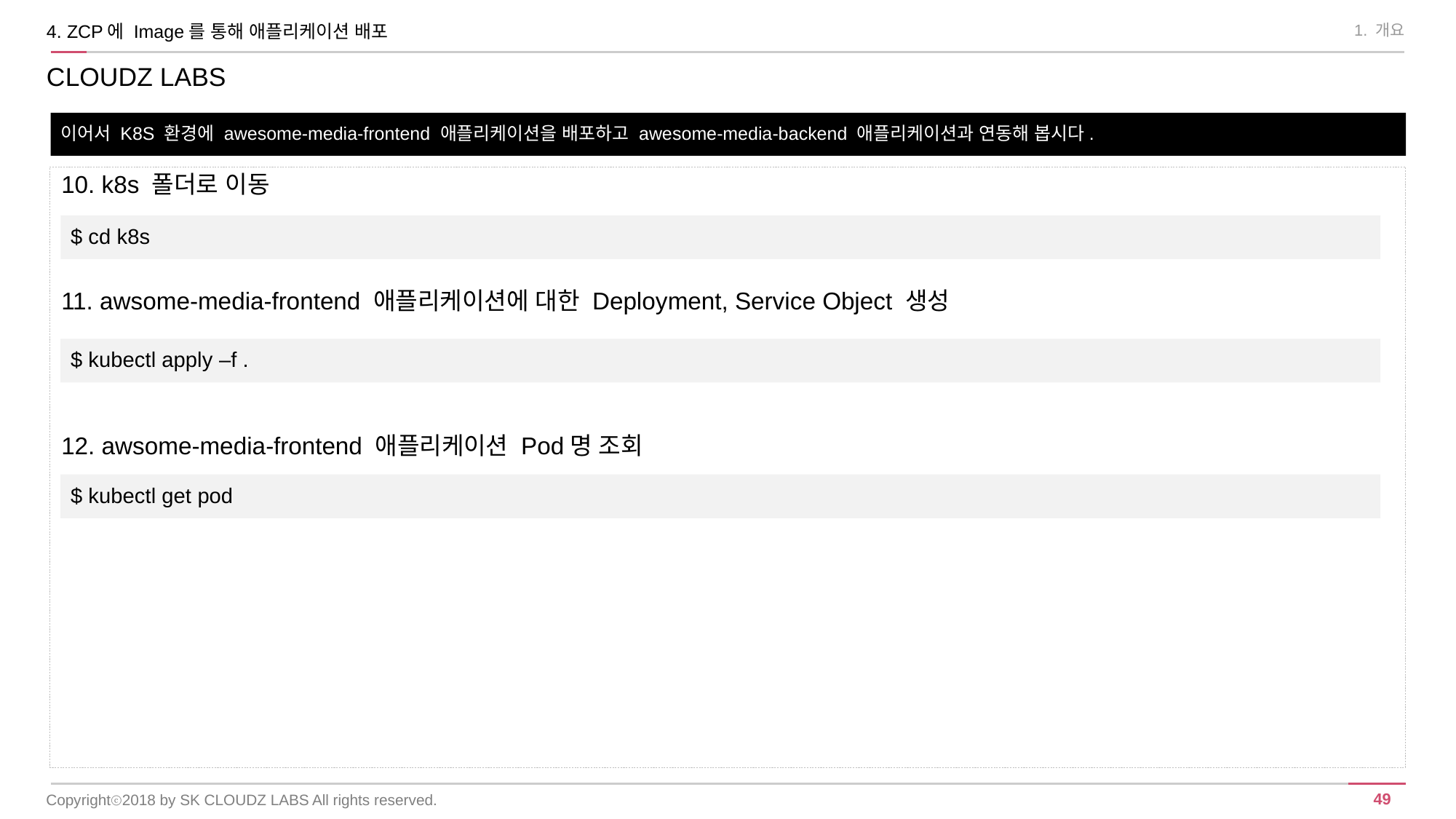

4. ZCP에 Image를 통해 애플리케이션 배포
1. 개요
CLOUDZ LABS
이어서 K8S 환경에 awesome-media-frontend 애플리케이션을 배포하고 awesome-media-backend 애플리케이션과 연동해 봅시다.
10. k8s 폴더로 이동

11. awsome-media-frontend 애플리케이션에 대한 Deployment, Service Object 생성

12. awsome-media-frontend 애플리케이션 Pod명 조회

$ cd k8s
$ kubectl apply –f .
$ kubectl get pod
Copyrightⓒ2018 by SK CLOUDZ LABS All rights reserved.